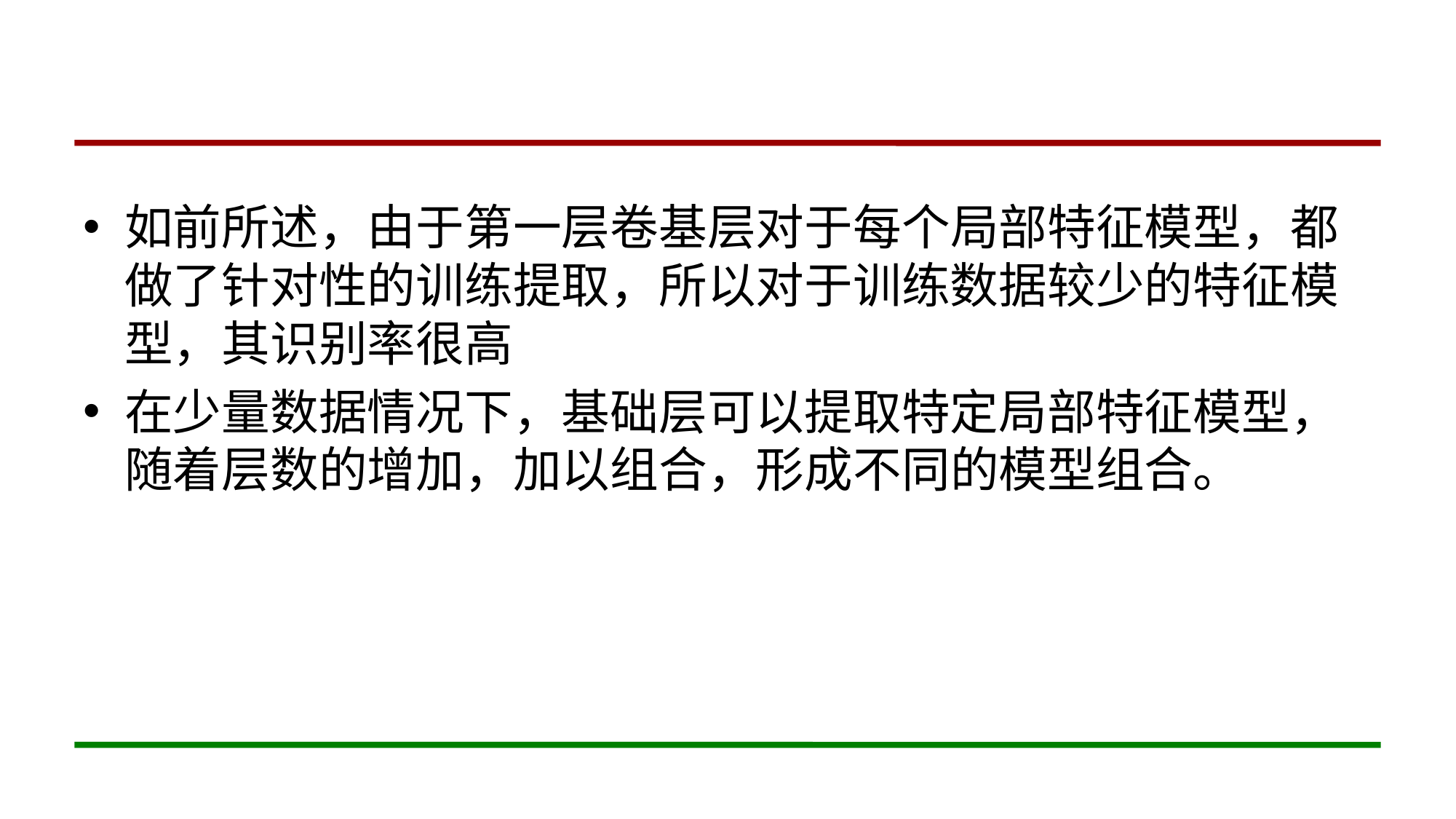

#
如前所述，由于第一层卷基层对于每个局部特征模型，都做了针对性的训练提取，所以对于训练数据较少的特征模型，其识别率很高
在少量数据情况下，基础层可以提取特定局部特征模型，随着层数的增加，加以组合，形成不同的模型组合。